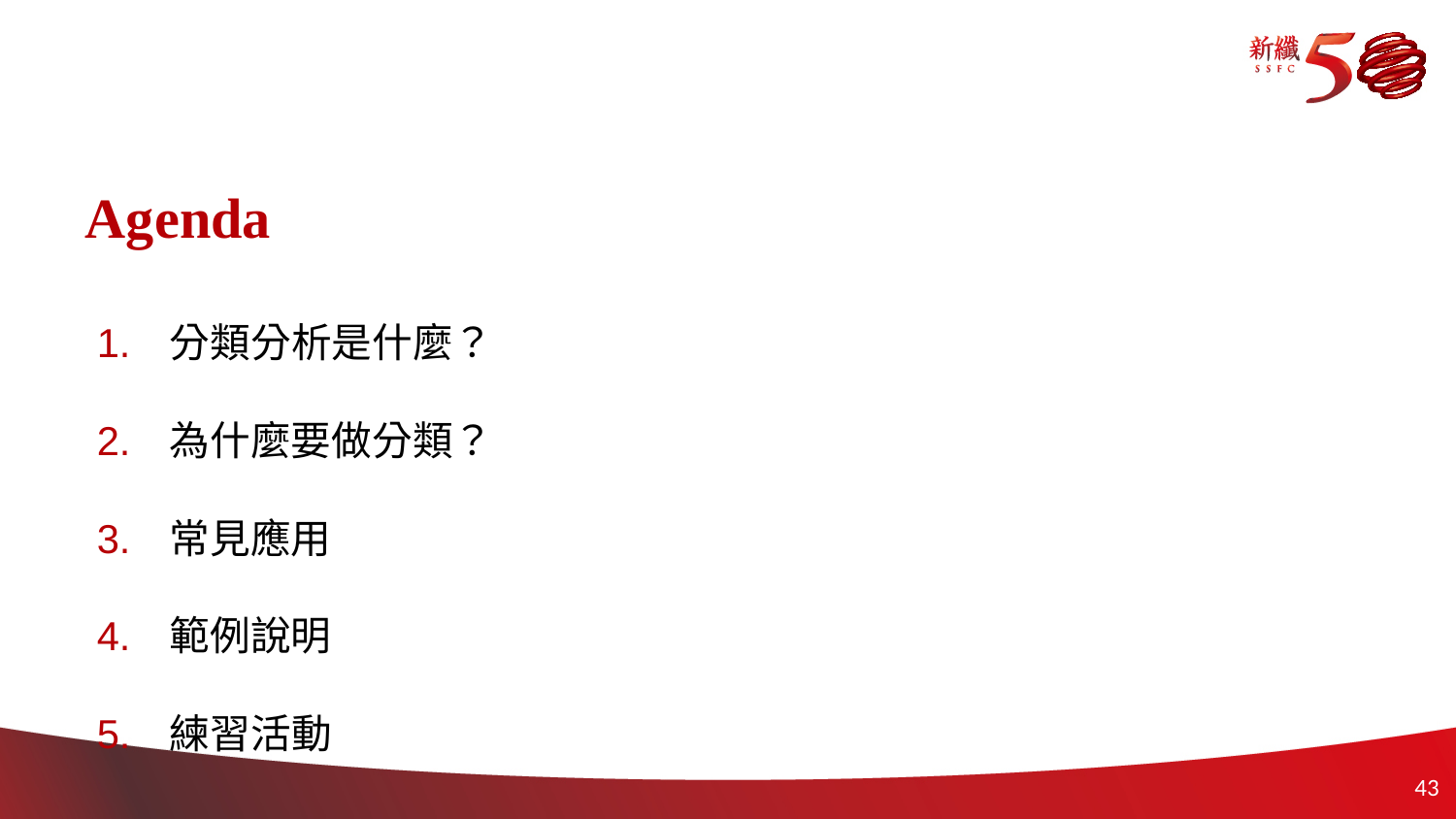

# Agenda
分類分析是什麼？
為什麼要做分類？
常見應用
範例說明
練習活動
43